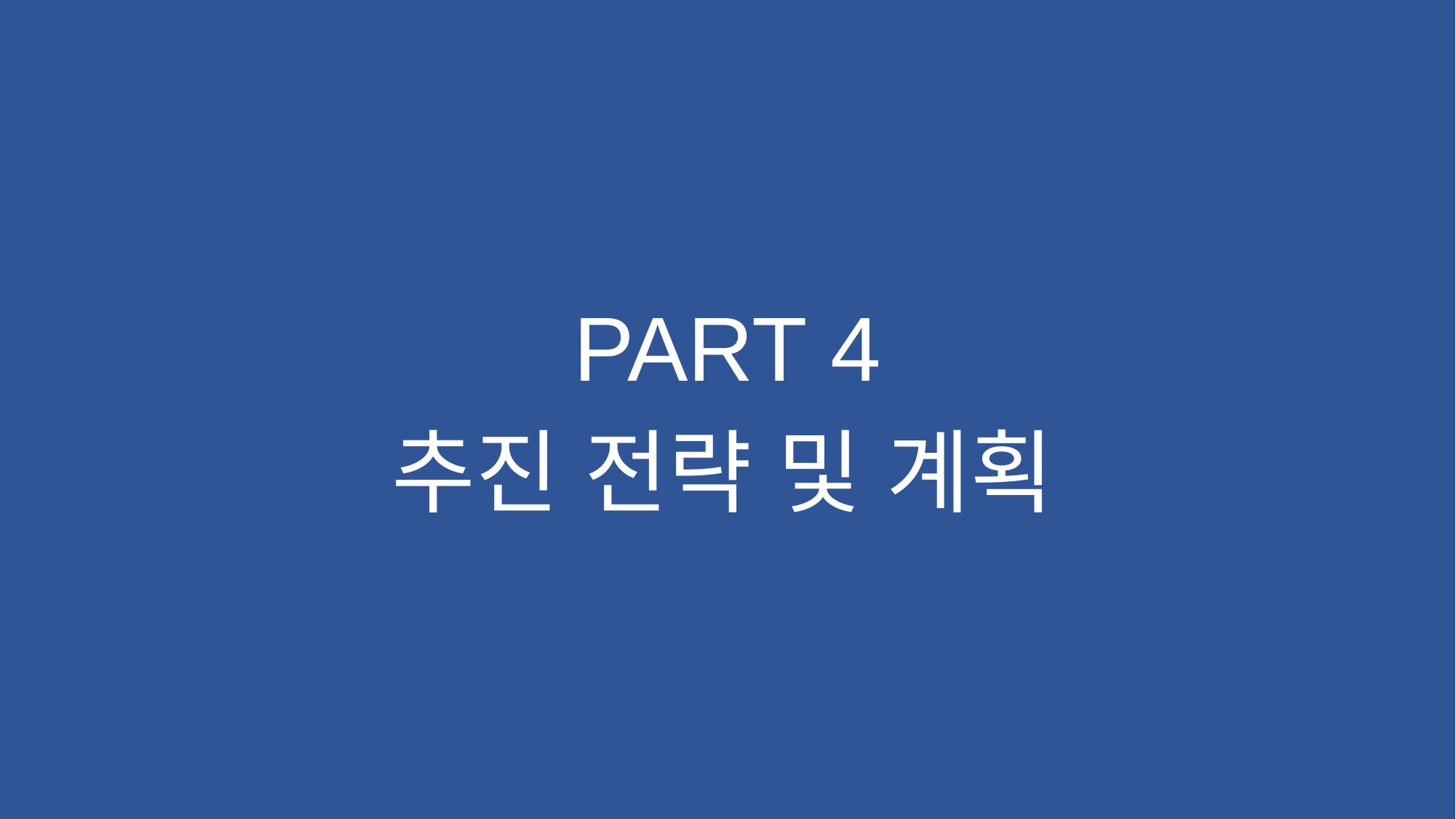

# PART 4
추진 전략 및 계획